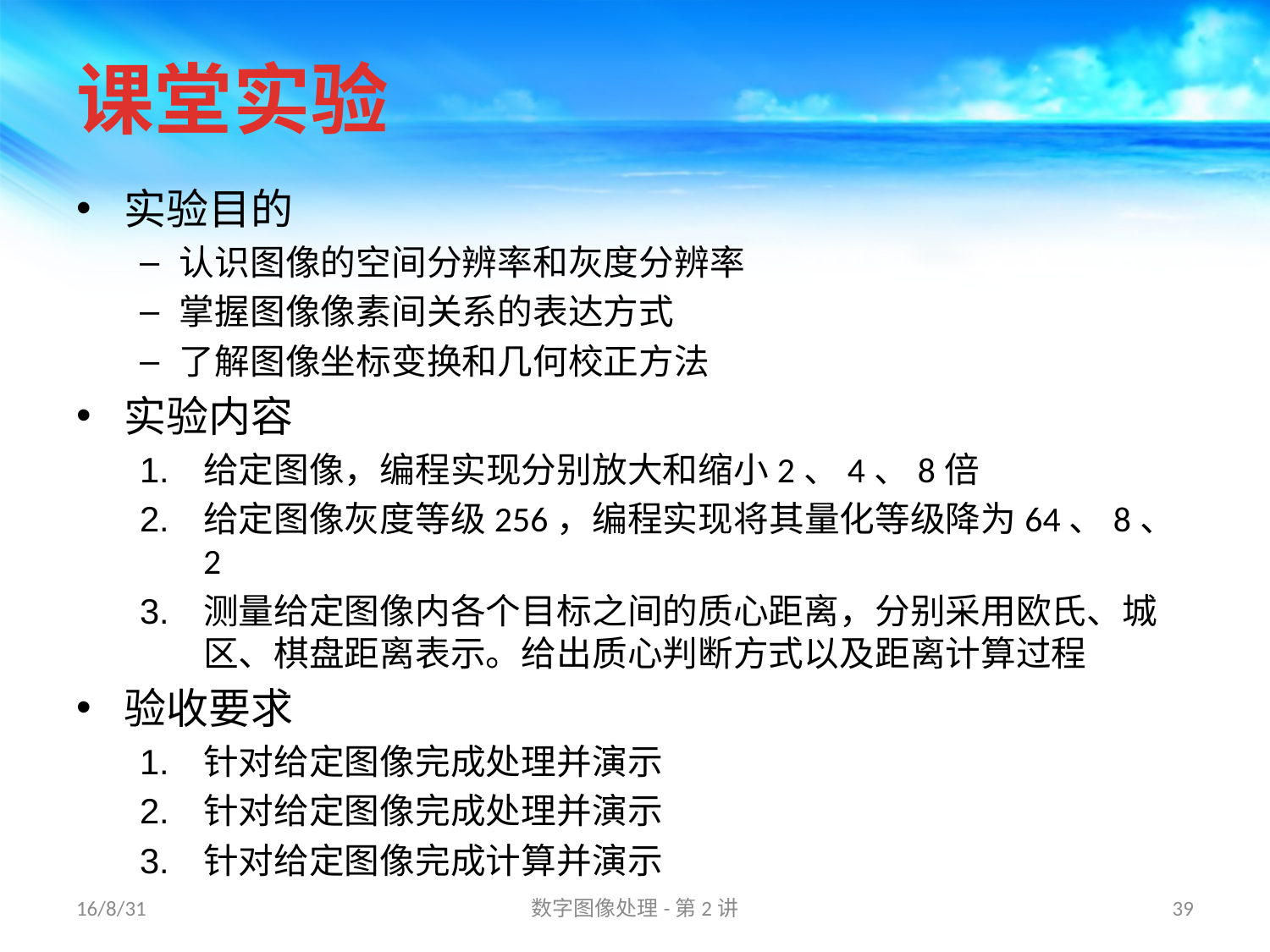

# 课堂实验
实验目的
认识图像的空间分辨率和灰度分辨率
掌握图像像素间关系的表达方式
了解图像坐标变换和几何校正方法
实验内容
给定图像，编程实现分别放大和缩小2、4、8倍
给定图像灰度等级256，编程实现将其量化等级降为64、8、2
测量给定图像内各个目标之间的质心距离，分别采用欧氏、城区、棋盘距离表示。给出质心判断方式以及距离计算过程
验收要求
针对给定图像完成处理并演示
针对给定图像完成处理并演示
针对给定图像完成计算并演示

16/8/31
数字图像处理-第2讲
39